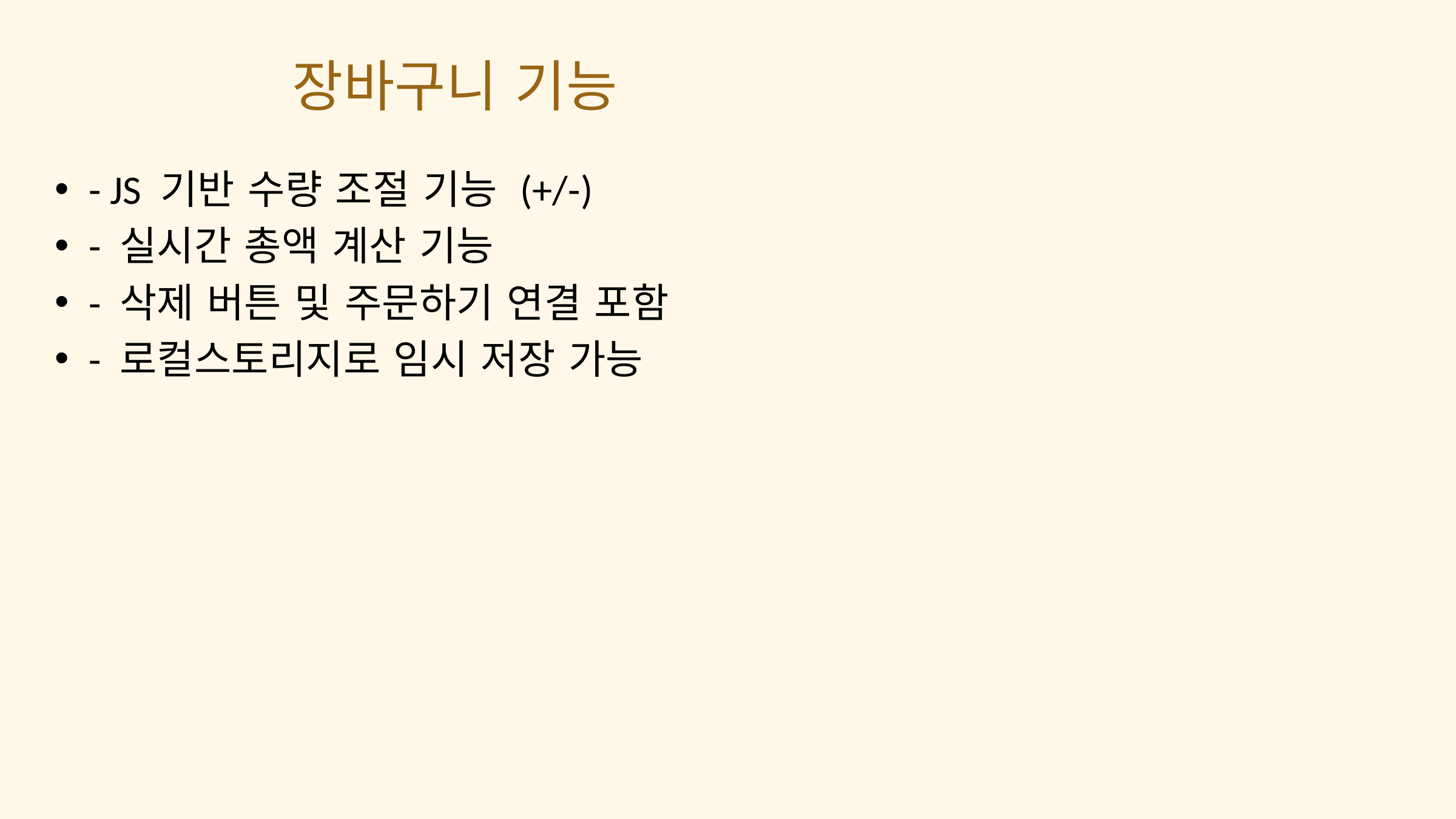

장바구니 기능
- JS 기반 수량 조절 기능 (+/-)
- 실시간 총액 계산 기능
- 삭제 버튼 및 주문하기 연결 포함
- 로컬스토리지로 임시 저장 가능